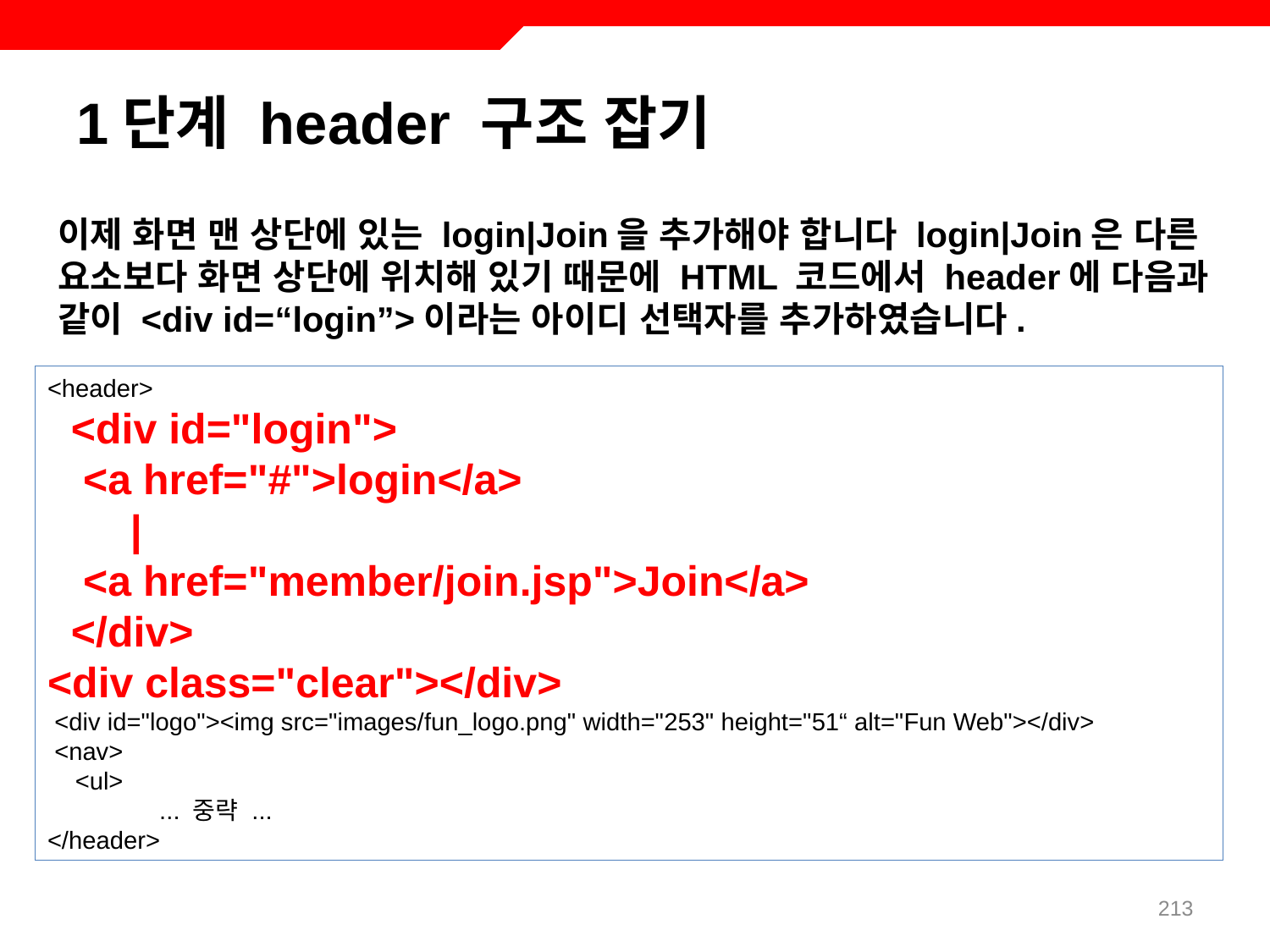

# 1단계 header 구조 잡기
이제 화면 맨 상단에 있는 login|Join을 추가해야 합니다 login|Join은 다른 요소보다 화면 상단에 위치해 있기 때문에 HTML 코드에서 header에 다음과 같이 <div id=“login”>이라는 아이디 선택자를 추가하였습니다.

<header>
  <div id="login">
   <a href="#">login</a>
       |
   <a href="member/join.jsp">Join</a>
  </div>
<div class="clear"></div>
 <div id="logo"><img src="images/fun_logo.png" width="253" height="51“ alt="Fun Web"></div>
 <nav>
    <ul>
                ... 중략 ...
</header>
213